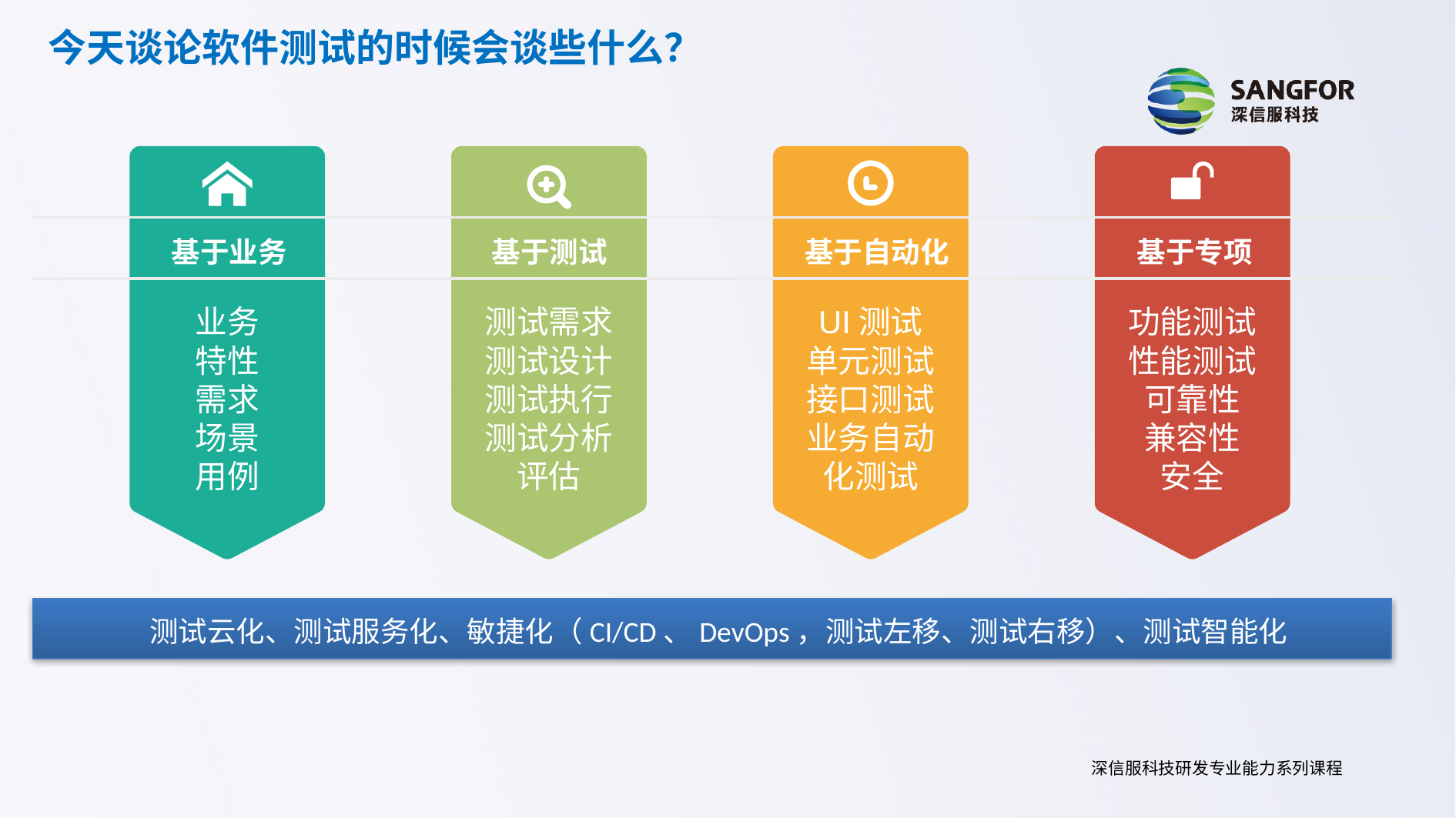

今天谈论软件测试的时候会谈些什么？

业务
特性
需求
场景
用例

测试需求测试设计测试执行测试分析评估

UI测试
单元测试
接口测试业务自动化测试

功能测试
性能测试
可靠性
兼容性
安全

基于业务
基于测试
基于自动化
基于专项
测试云化、测试服务化、敏捷化（CI/CD、DevOps，测试左移、测试右移）、测试智能化